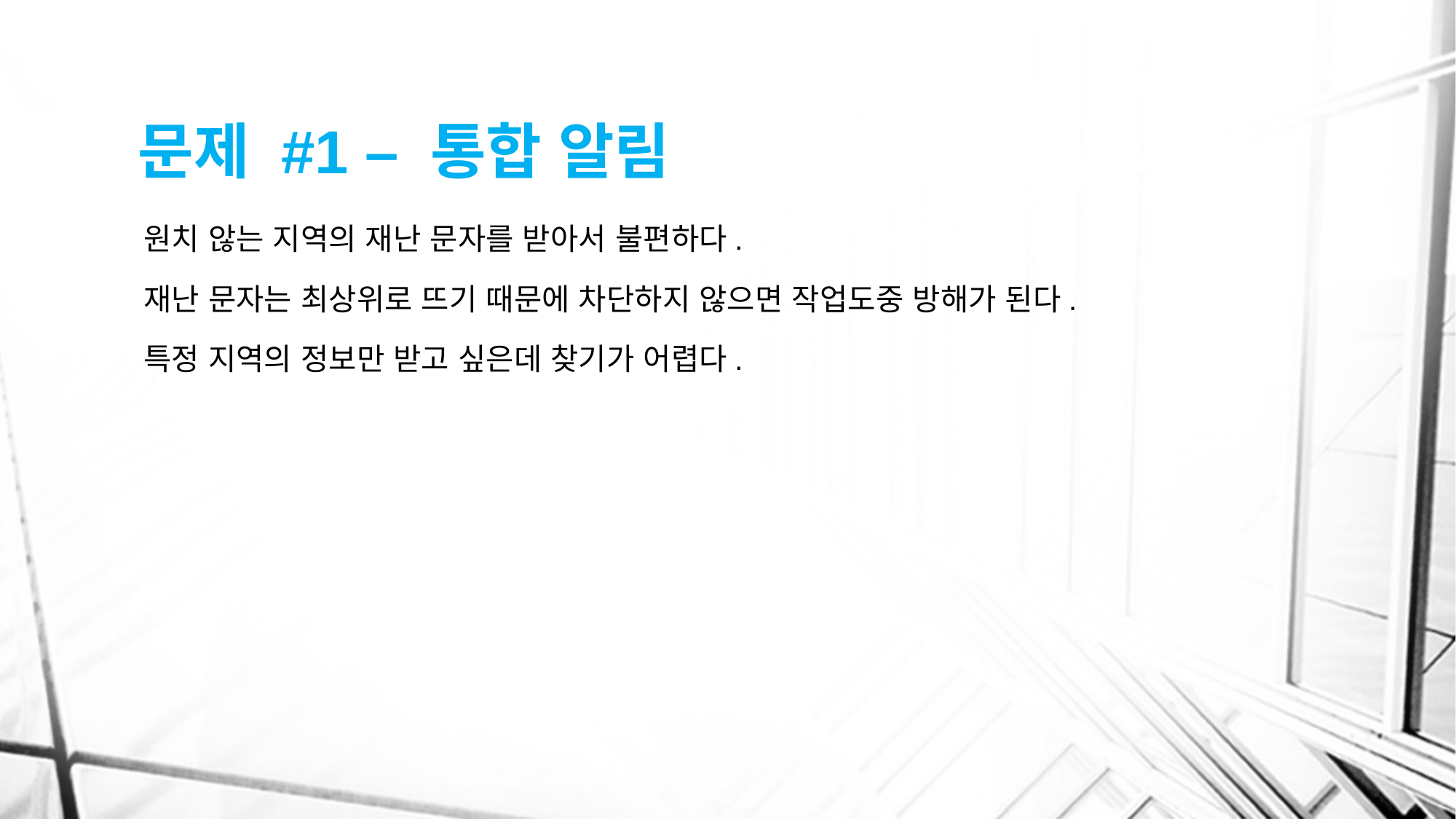

# 문제 #1 – 통합 알림
원치 않는 지역의 재난 문자를 받아서 불편하다.
재난 문자는 최상위로 뜨기 때문에 차단하지 않으면 작업도중 방해가 된다.
특정 지역의 정보만 받고 싶은데 찾기가 어렵다.